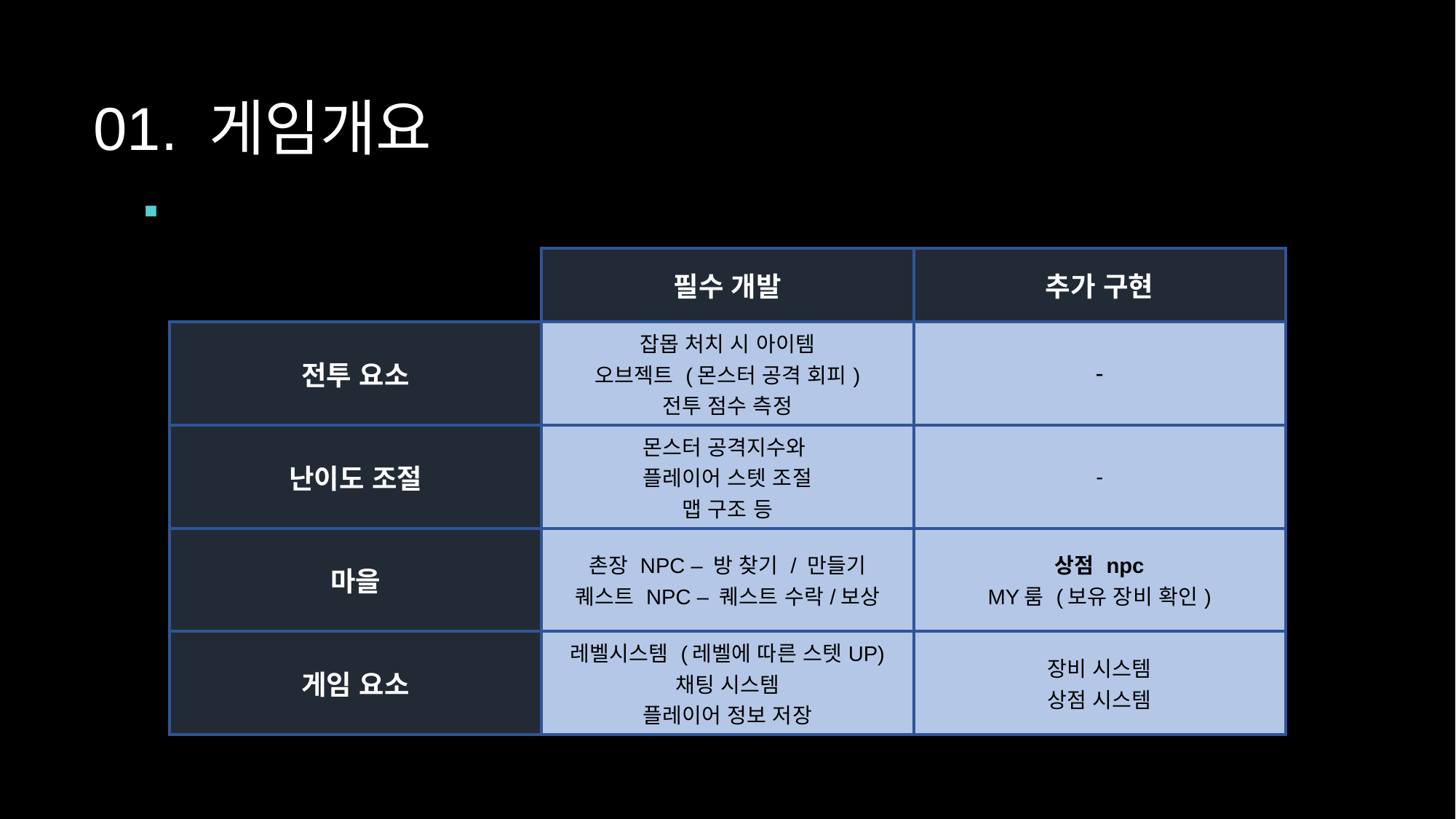

01. 게임개요
 개발범위
|  | 필수 개발 | 추가 구현 |
| --- | --- | --- |
| 전투 요소 | 잡몹 처치 시 아이템 오브젝트 (몬스터 공격 회피) 전투 점수 측정 | - |
| 난이도 조절 | 몬스터 공격지수와 플레이어 스텟 조절 맵 구조 등 | - |
| 마을 | 촌장 NPC – 방 찾기 / 만들기 퀘스트 NPC – 퀘스트 수락/보상 | 상점 npc MY룸 (보유 장비 확인) |
| 게임 요소 | 레벨시스템 (레벨에 따른 스텟UP) 채팅 시스템 플레이어 정보 저장 | 장비 시스템 상점 시스템 |